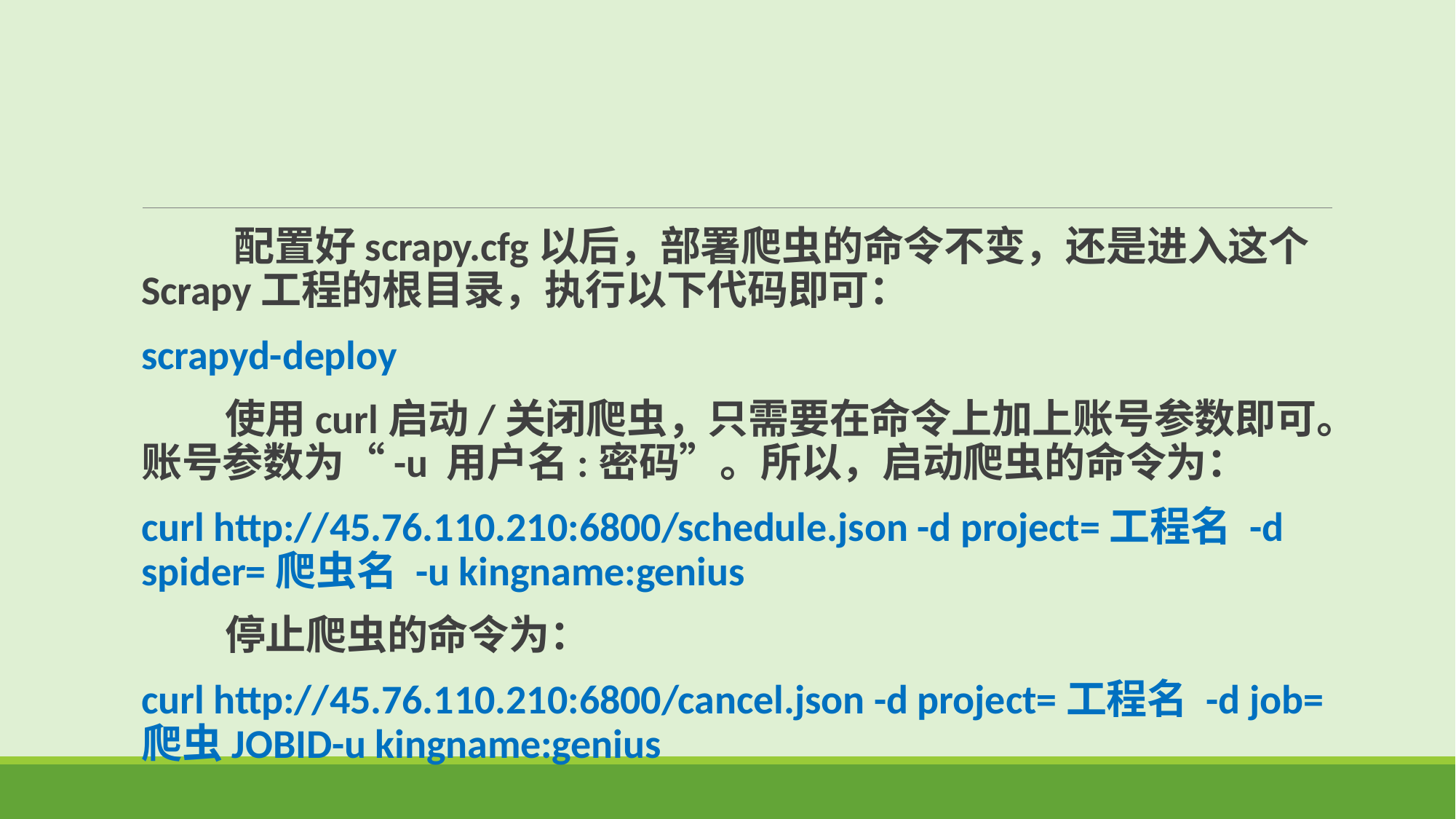

配置好scrapy.cfg以后，部署爬虫的命令不变，还是进入这个Scrapy工程的根目录，执行以下代码即可：
scrapyd-deploy
        使用curl启动/关闭爬虫，只需要在命令上加上账号参数即可。账号参数为“-u 用户名:密码”。所以，启动爬虫的命令为：
curl http://45.76.110.210:6800/schedule.json -d project=工程名 -d spider=爬虫名 -u kingname:genius
        停止爬虫的命令为：
curl http://45.76.110.210:6800/cancel.json -d project=工程名 -d job=爬虫JOBID-u kingname:genius